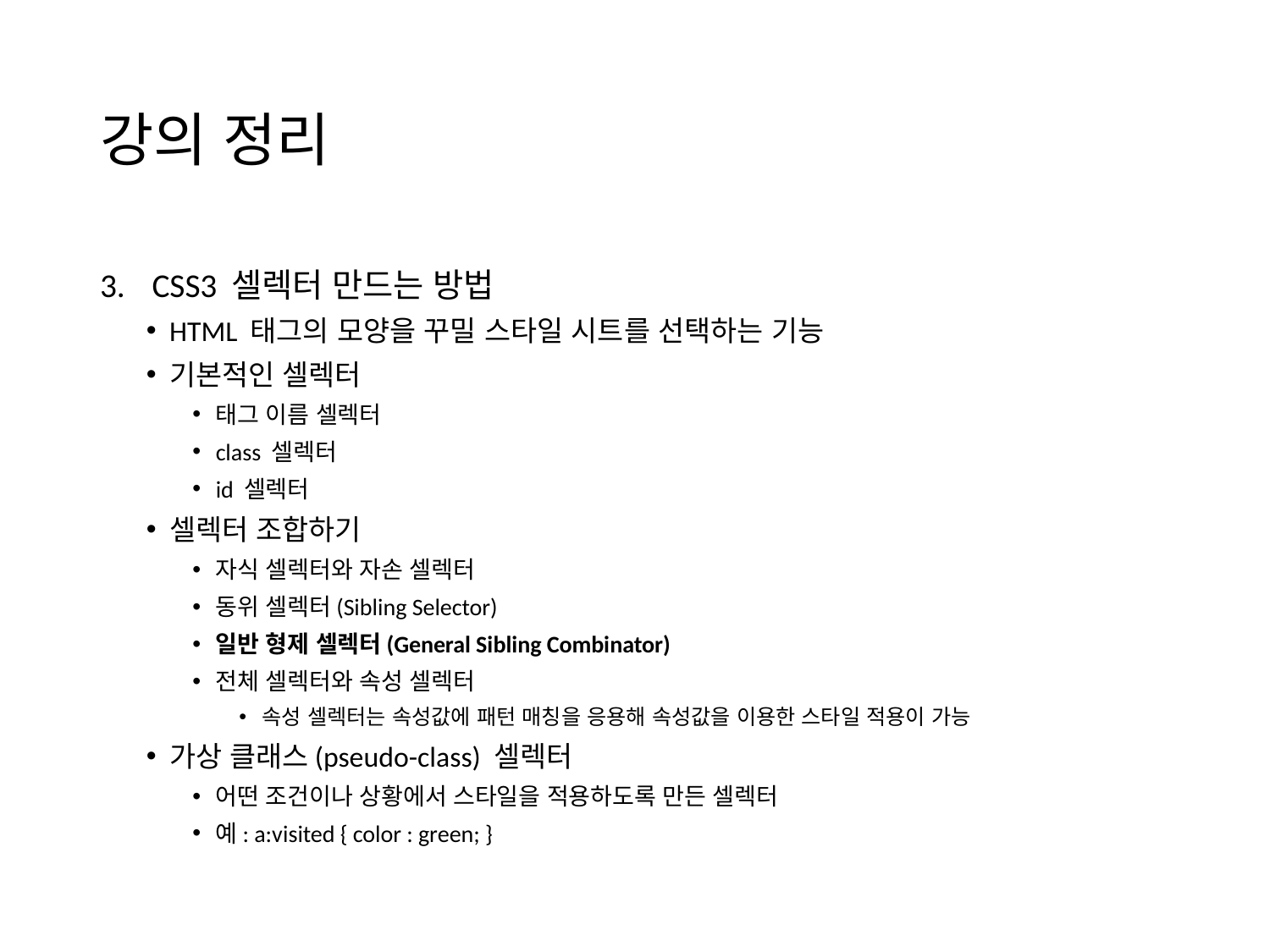

# 강의 정리
CSS3 셀렉터 만드는 방법
HTML 태그의 모양을 꾸밀 스타일 시트를 선택하는 기능
기본적인 셀렉터
태그 이름 셀렉터
class 셀렉터
id 셀렉터
셀렉터 조합하기
자식 셀렉터와 자손 셀렉터
동위 셀렉터(Sibling Selector)
일반 형제 셀렉터(General Sibling Combinator)
전체 셀렉터와 속성 셀렉터
속성 셀렉터는 속성값에 패턴 매칭을 응용해 속성값을 이용한 스타일 적용이 가능
가상 클래스(pseudo-class) 셀렉터
어떤 조건이나 상황에서 스타일을 적용하도록 만든 셀렉터
예: a:visited { color : green; }